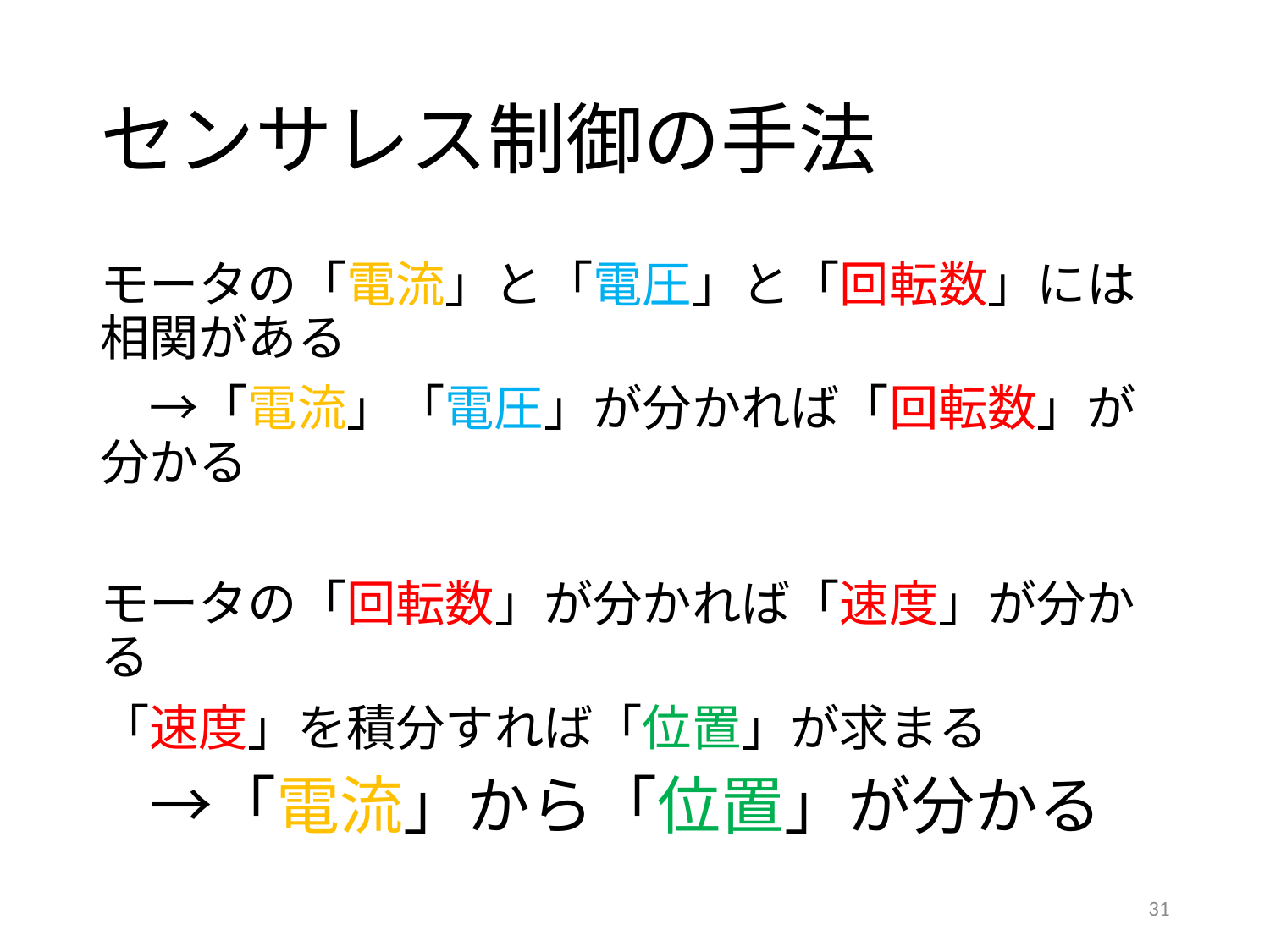

# センサレス制御の手法
モータの「電流」と「電圧」と「回転数」には相関がある
　→「電流」「電圧」が分かれば「回転数」が分かる

モータの「回転数」が分かれば「速度」が分かる
「速度」を積分すれば「位置」が求まる
　→「電流」から「位置」が分かる
31